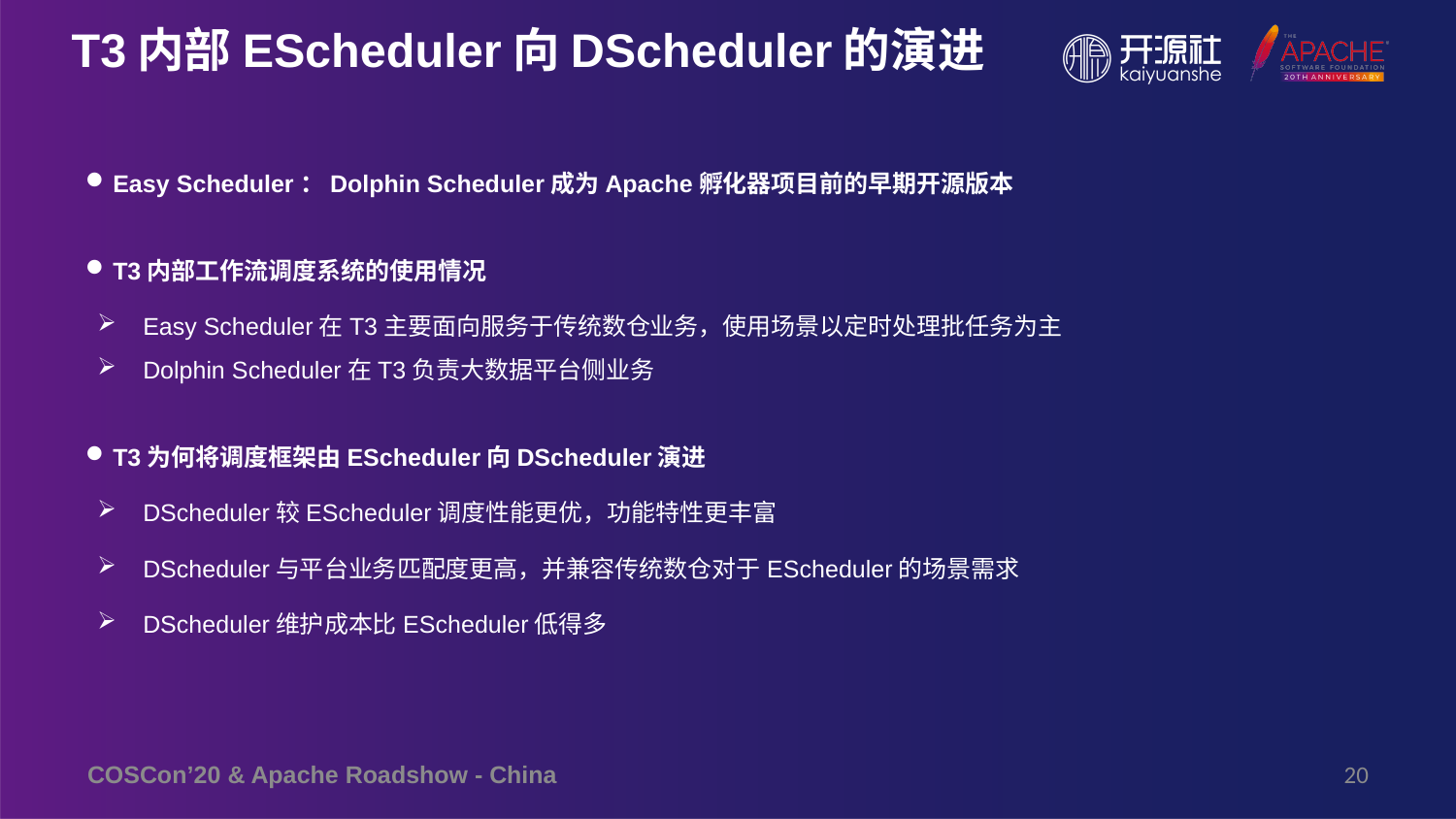

# T3内部EScheduler向DScheduler的演进
Easy Scheduler：Dolphin Scheduler成为Apache孵化器项目前的早期开源版本

T3内部工作流调度系统的使用情况
Easy Scheduler在T3主要面向服务于传统数仓业务，使用场景以定时处理批任务为主
Dolphin Scheduler在T3负责大数据平台侧业务

T3为何将调度框架由EScheduler向DScheduler演进
DScheduler较EScheduler调度性能更优，功能特性更丰富
DScheduler与平台业务匹配度更高，并兼容传统数仓对于EScheduler的场景需求
DScheduler维护成本比EScheduler低得多
20